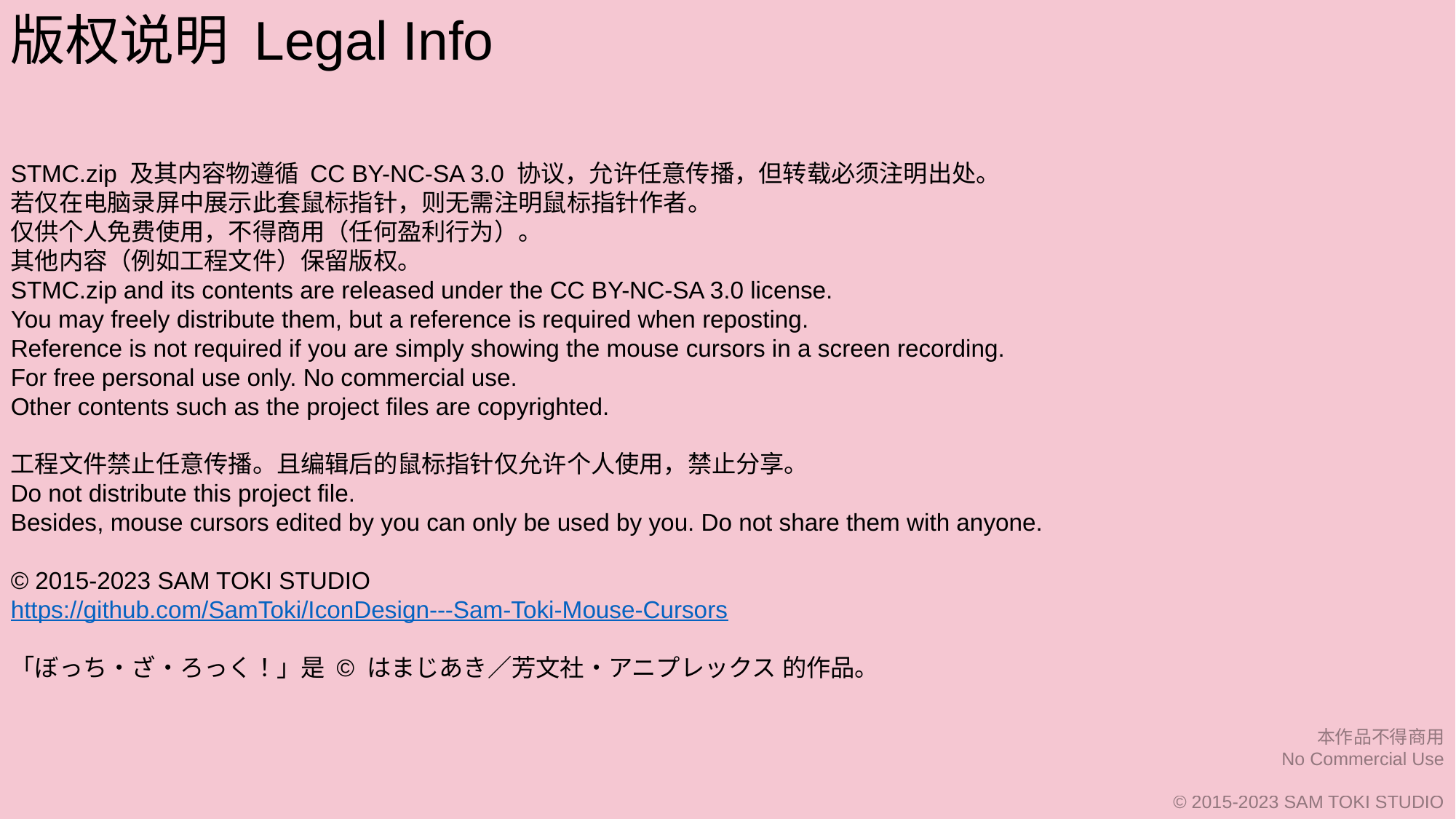

版权说明 Legal Info

STMC.zip 及其内容物遵循 CC BY-NC-SA 3.0 协议，允许任意传播，但转载必须注明出处。
若仅在电脑录屏中展示此套鼠标指针，则无需注明鼠标指针作者。
仅供个人免费使用，不得商用（任何盈利行为）。
其他内容（例如工程文件）保留版权。
STMC.zip and its contents are released under the CC BY-NC-SA 3.0 license.
You may freely distribute them, but a reference is required when reposting.
Reference is not required if you are simply showing the mouse cursors in a screen recording.
For free personal use only. No commercial use.
Other contents such as the project files are copyrighted.

工程文件禁止任意传播。且编辑后的鼠标指针仅允许个人使用，禁止分享。
Do not distribute this project file.
Besides, mouse cursors edited by you can only be used by you. Do not share them with anyone.

© 2015-2023 SAM TOKI STUDIO
https://github.com/SamToki/IconDesign---Sam-Toki-Mouse-Cursors

「ぼっち・ざ・ろっく！」是 © はまじあき／芳文社・アニプレックス 的作品。